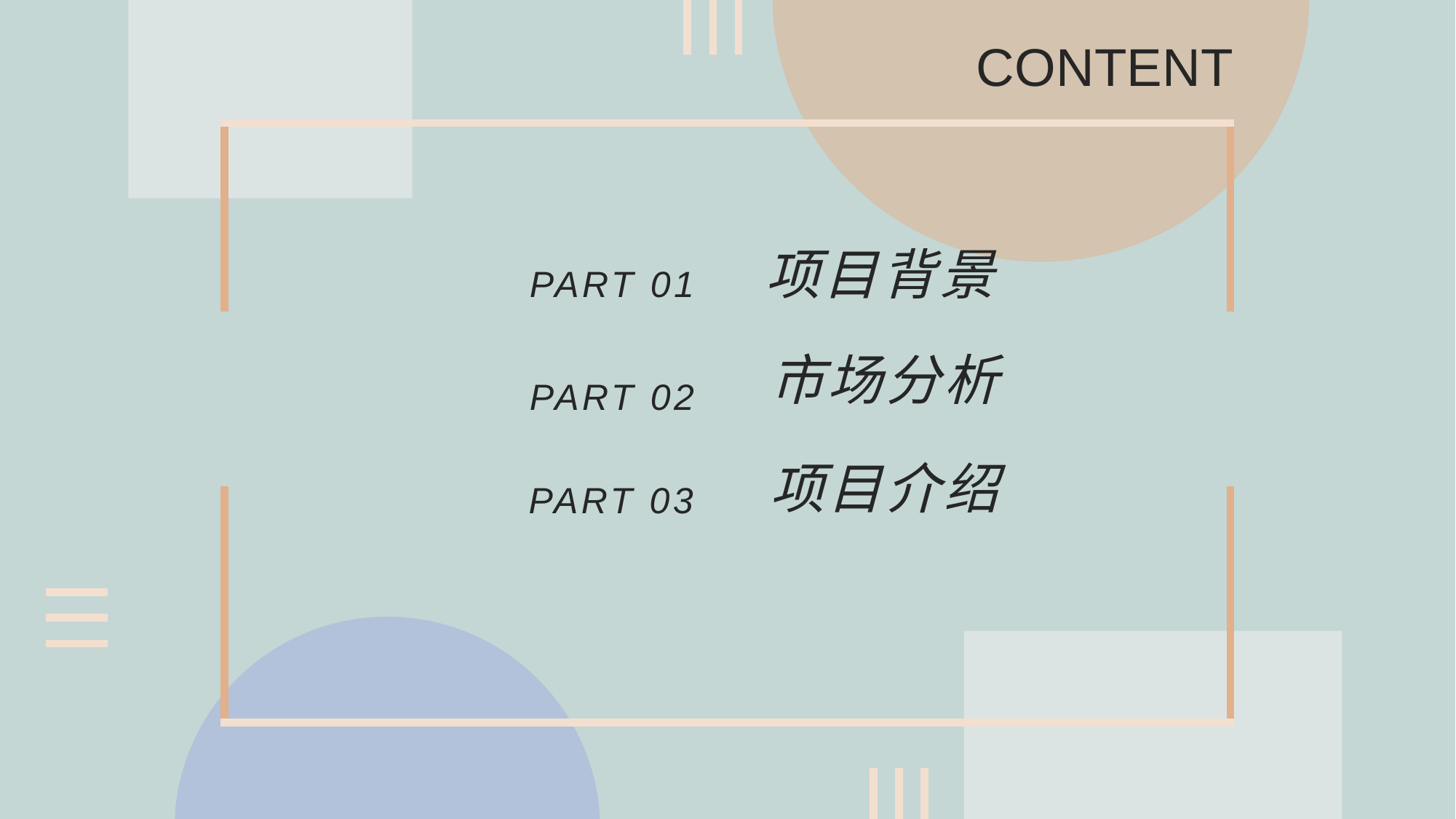

CONTENT
项目背景
PART 01
市场分析
PART 02
项目介绍
PART 03